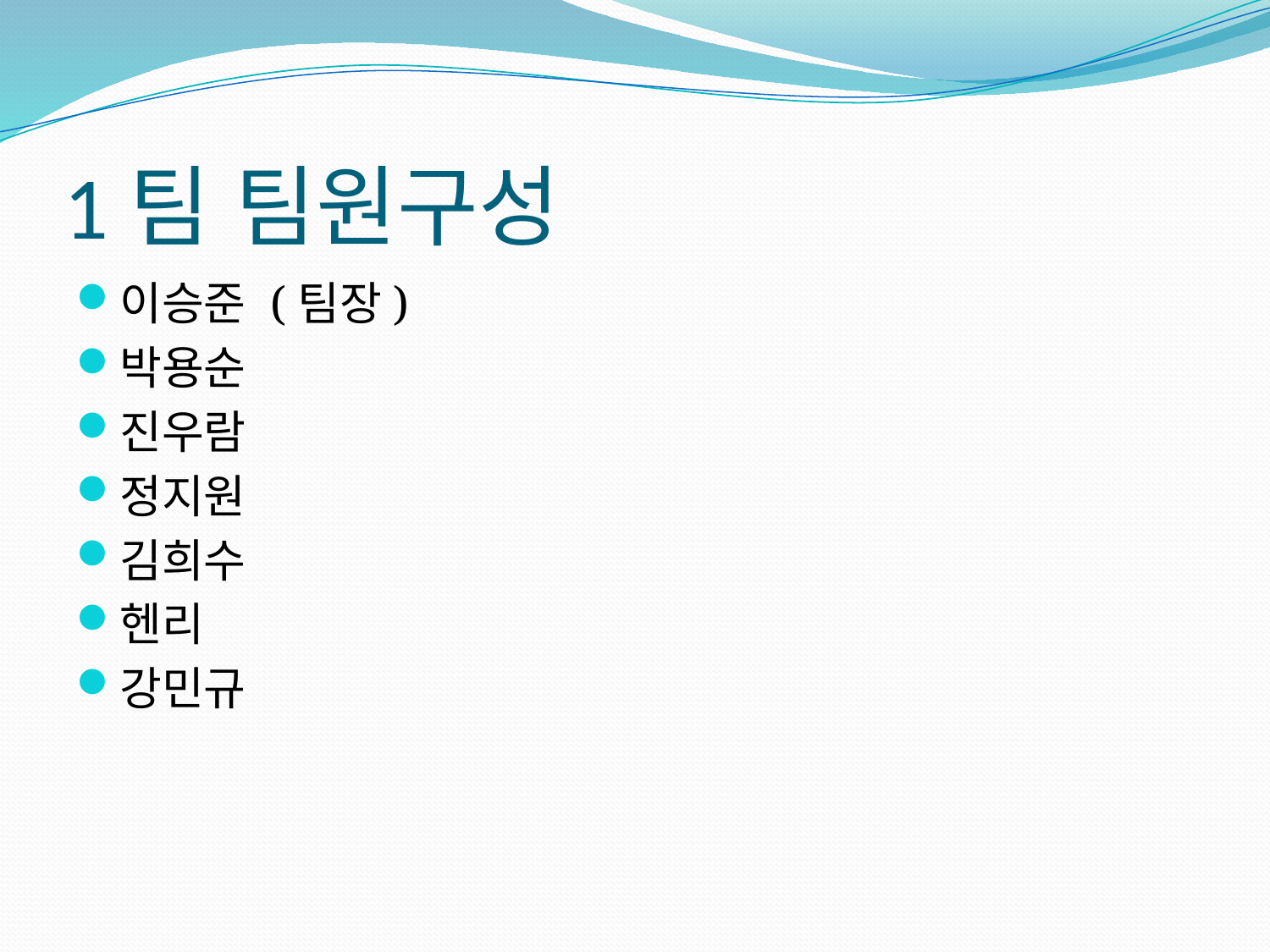

# 1팀 팀원구성
이승준 (팀장)
박용순
진우람
정지원
김희수
헨리
강민규